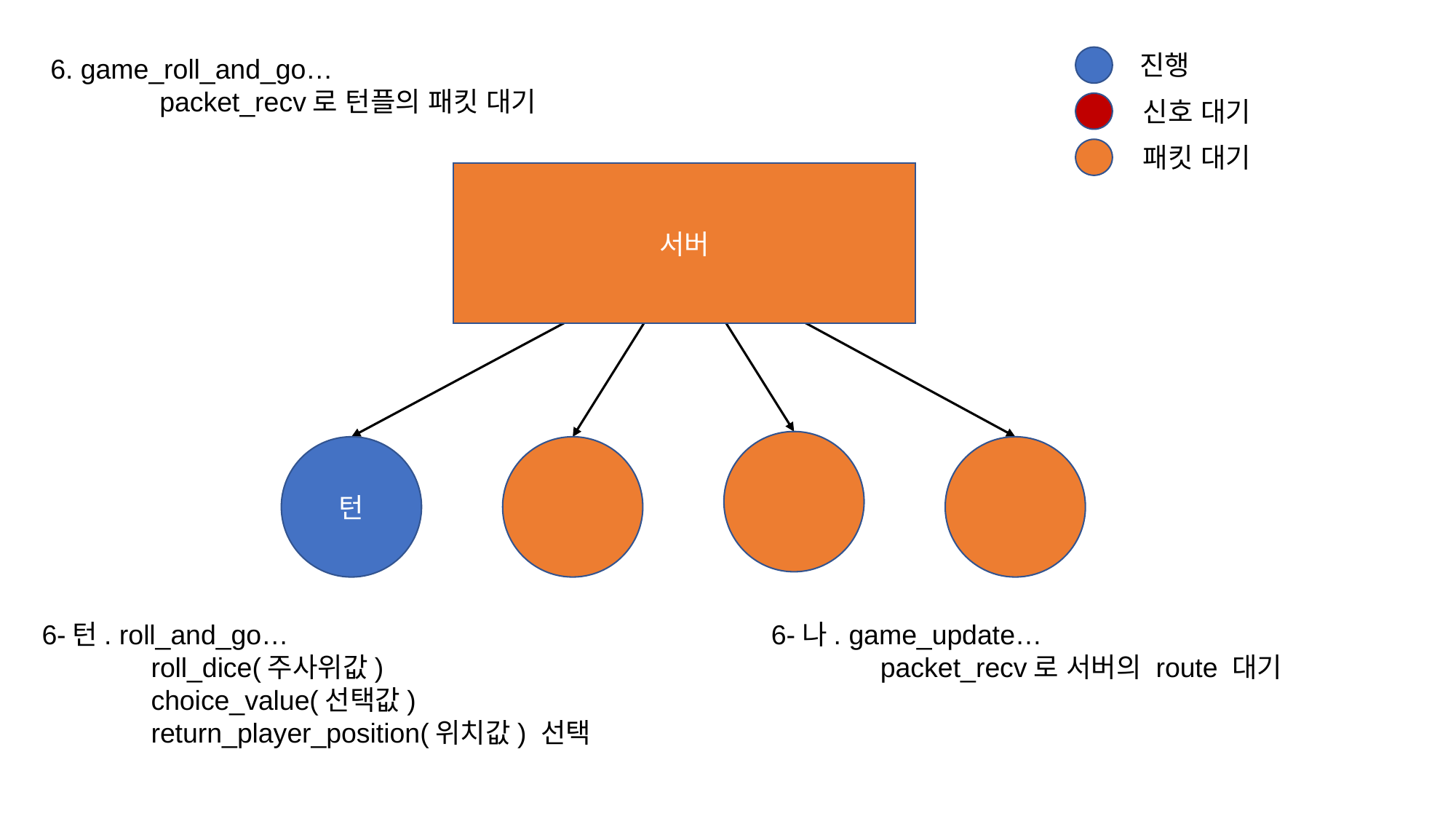

진행
6. game_roll_and_go…
	packet_recv로 턴플의 패킷 대기

신호 대기

패킷 대기

서버

턴

6-턴. roll_and_go…
	roll_dice(주사위값)
	choice_value(선택값)
	return_player_position(위치값) 선택
6-나. game_update…
	packet_recv로 서버의 route 대기